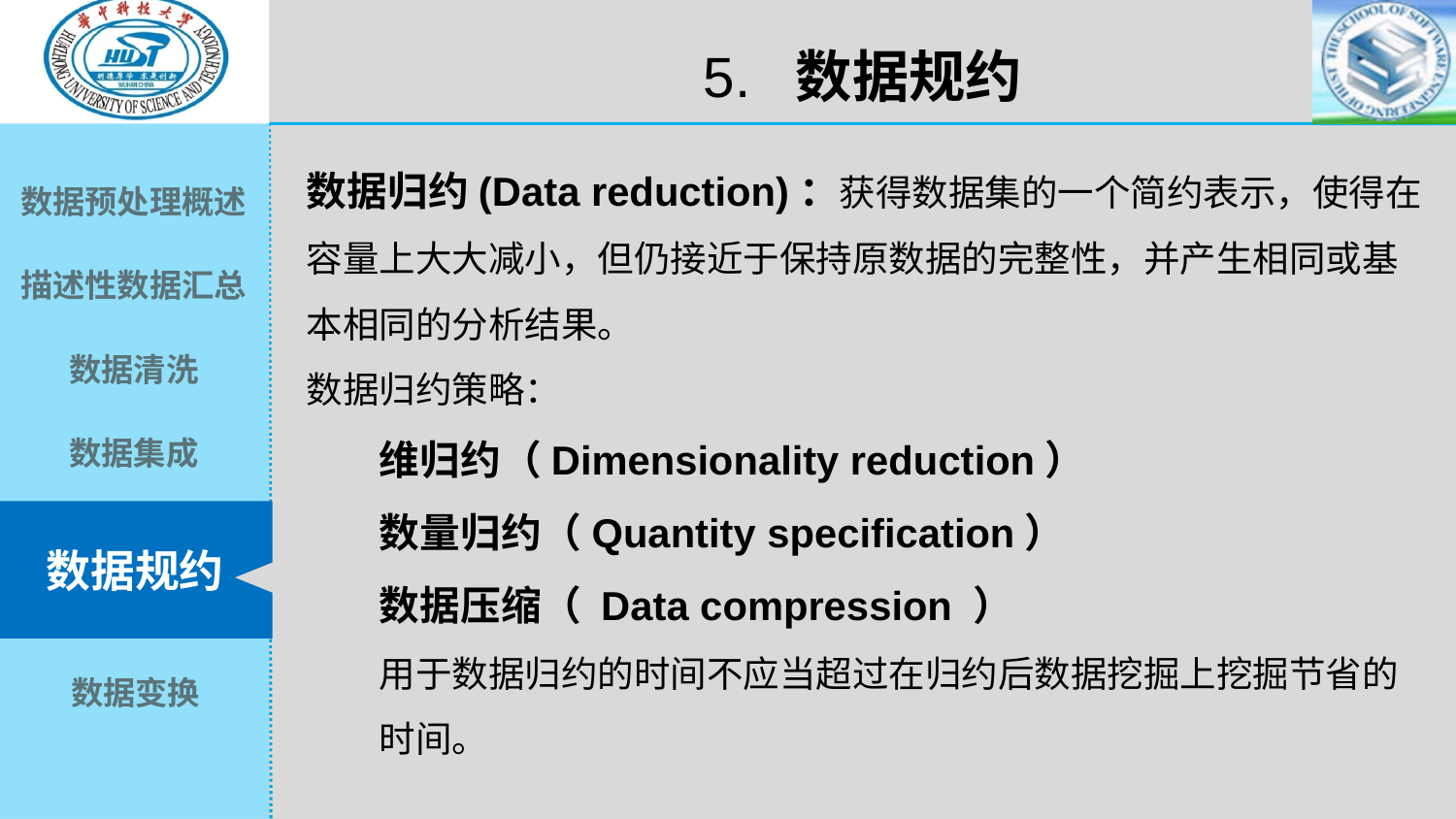

5.  数据规约
数据归约(Data reduction)：获得数据集的一个简约表示，使得在容量上大大减小，但仍接近于保持原数据的完整性，并产生相同或基本相同的分析结果。
数据归约策略：
维归约（Dimensionality reduction）
数量归约（Quantity specification）
数据压缩（ Data compression ）
用于数据归约的时间不应当超过在归约后数据挖掘上挖掘节省的时间。